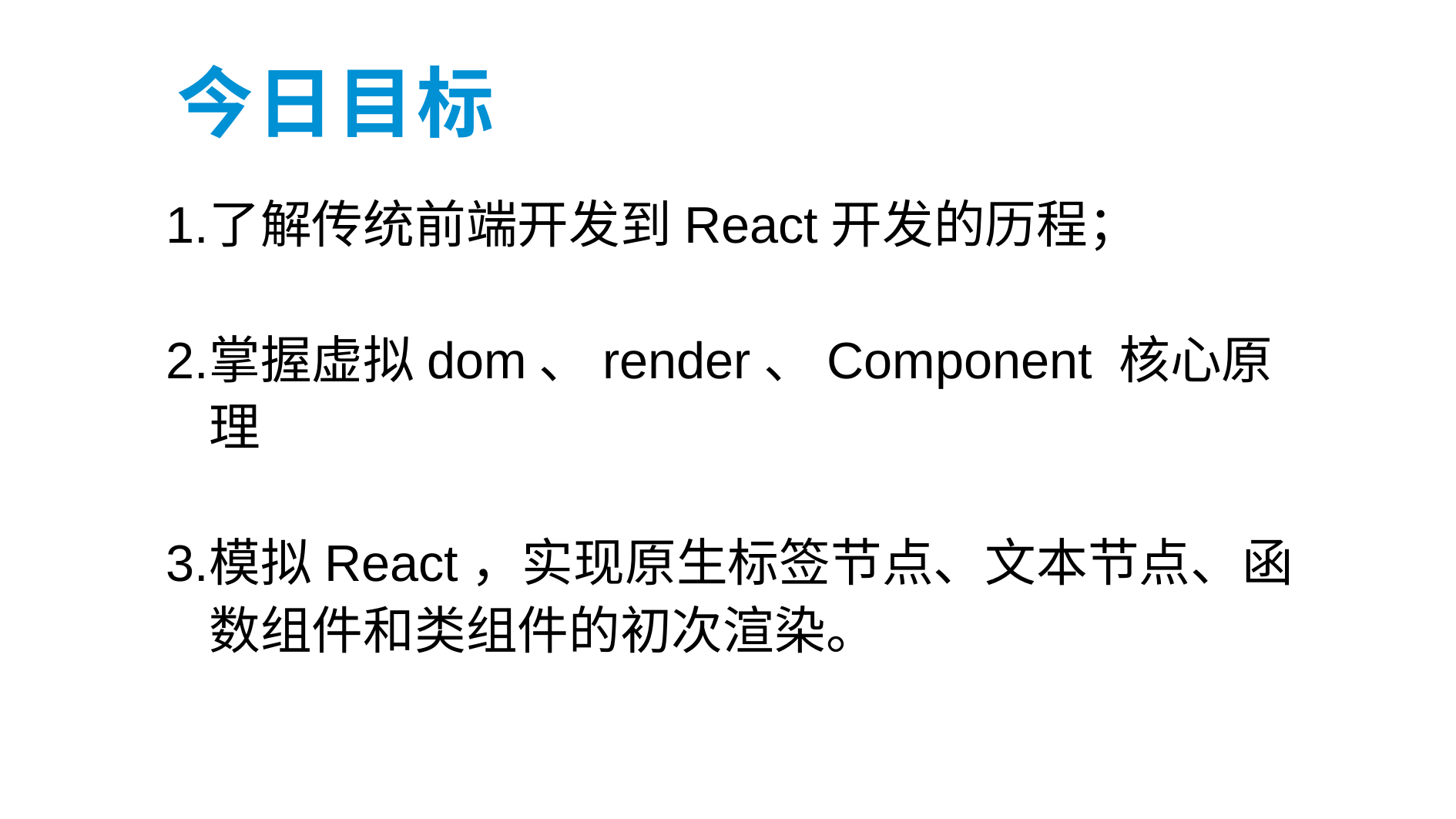

# 今日目标
了解传统前端开发到React开发的历程；

掌握虚拟dom、render、Component 核心原理

模拟React，实现原生标签节点、文本节点、函数组件和类组件的初次渲染。